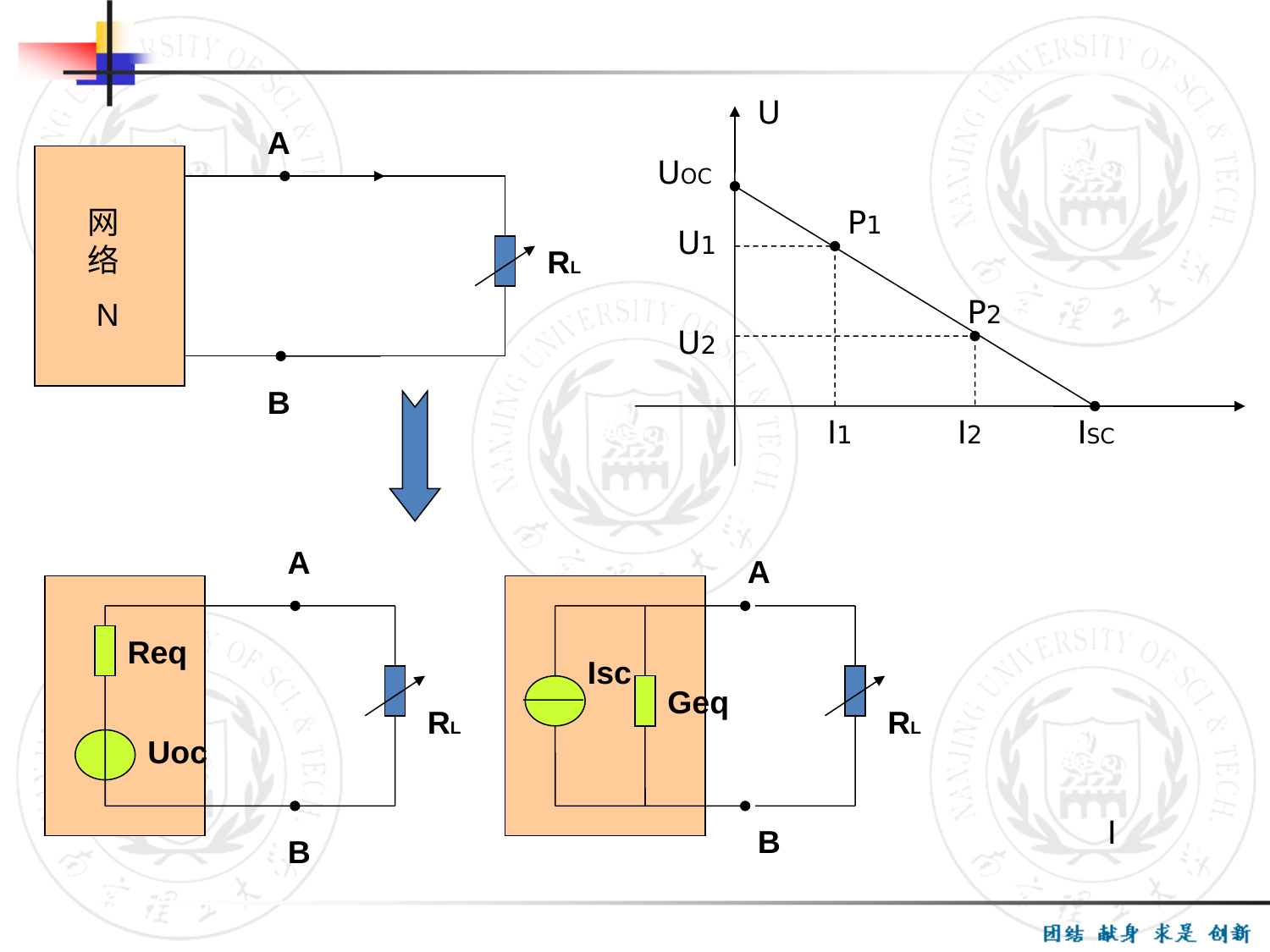

U

UOC

P1
U1

P2
U2

I1
I2
ISC
A

网络
 N

RL

B

A
A

Req
Isc

Geq

RL
RL

Uoc

I
B
B